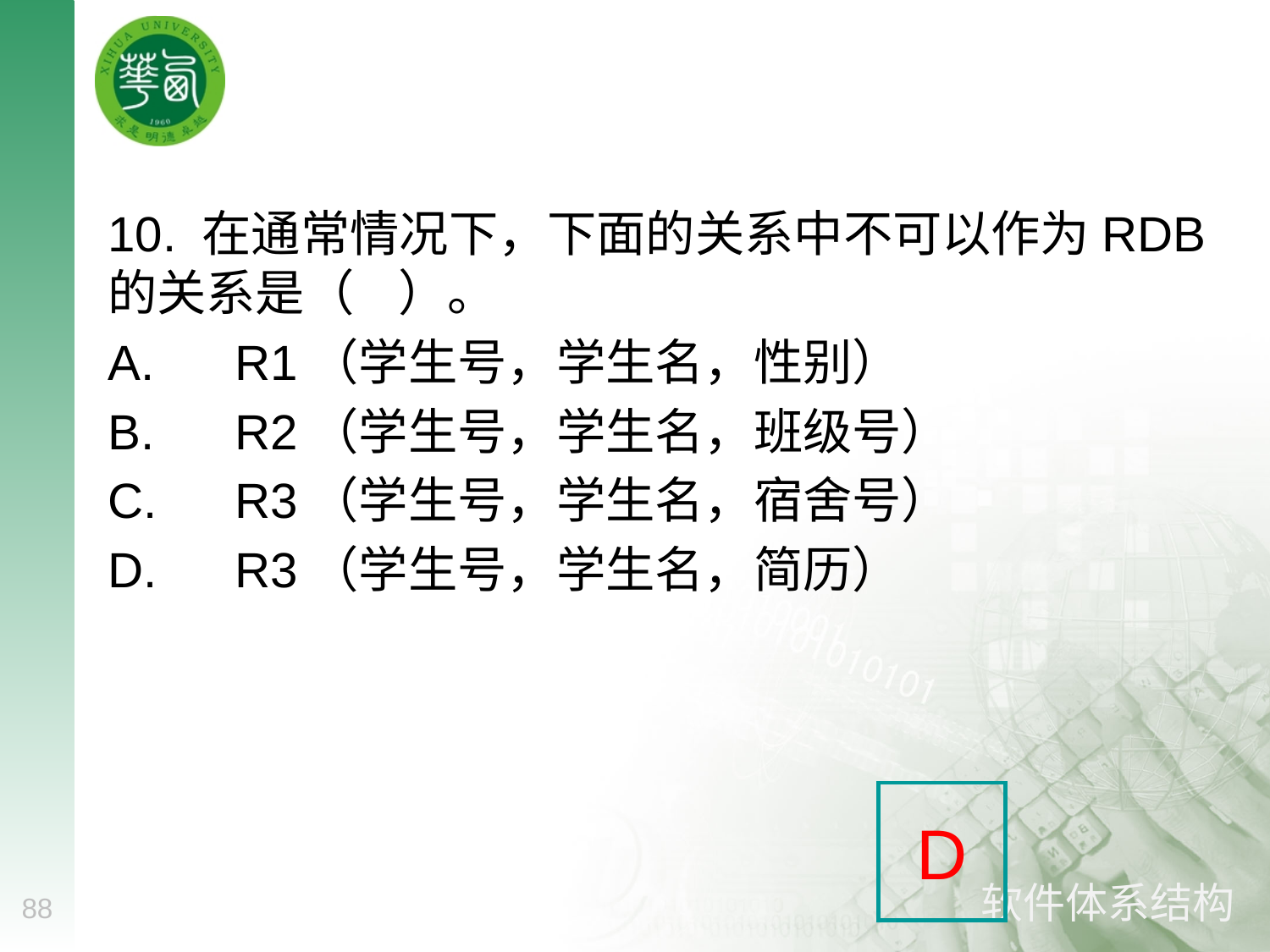

#
10. 在通常情况下，下面的关系中不可以作为RDB的关系是（    ）。
A.	R1（学生号，学生名，性别）
B.	R2（学生号，学生名，班级号）
C.	R3（学生号，学生名，宿舍号）
D.	R3（学生号，学生名，简历）
D
88